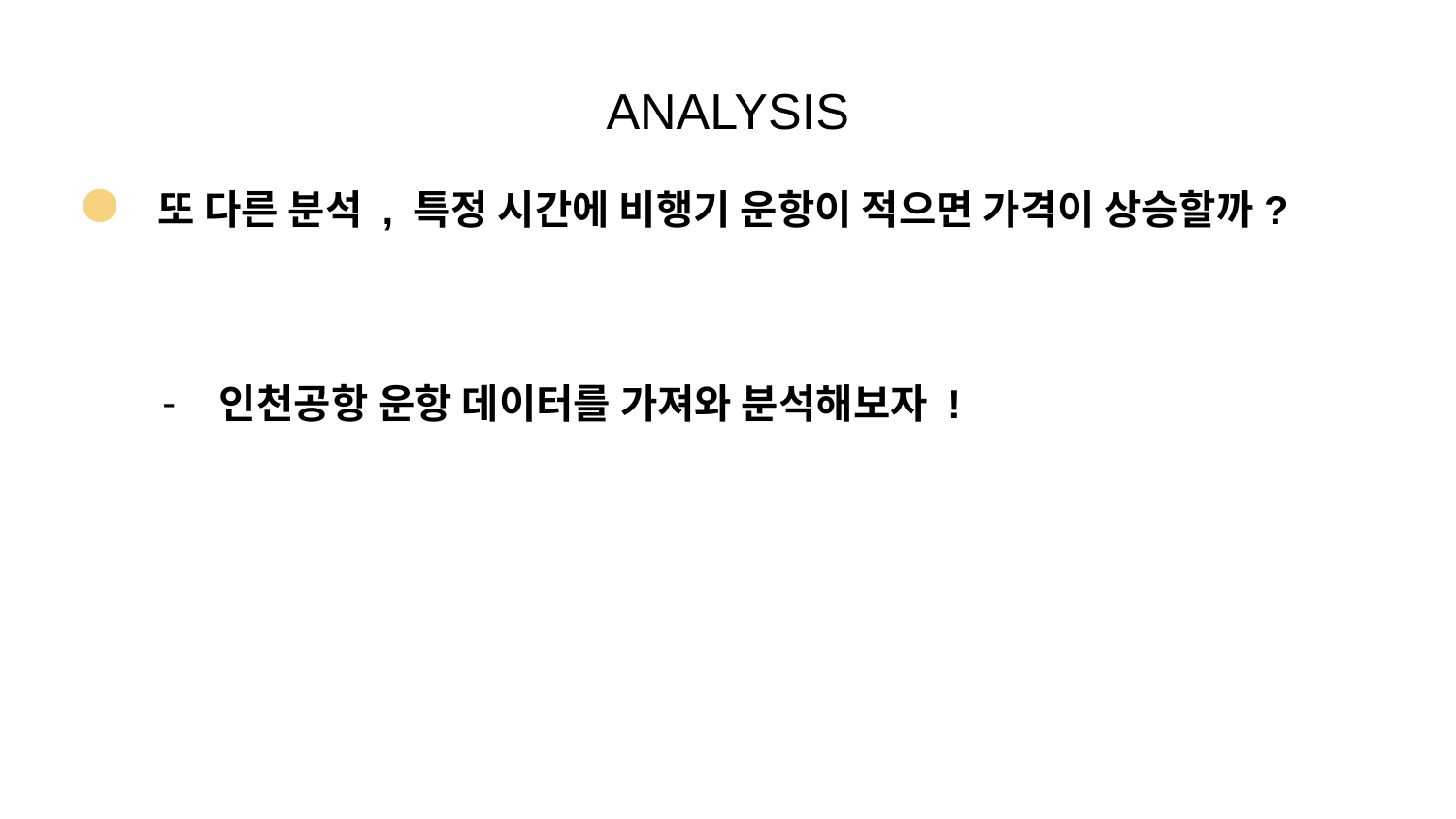

# ANALYSIS
또 다른 분석 , 특정 시간에 비행기 운항이 적으면 가격이 상승할까?

인천공항 운항 데이터를 가져와 분석해보자 !